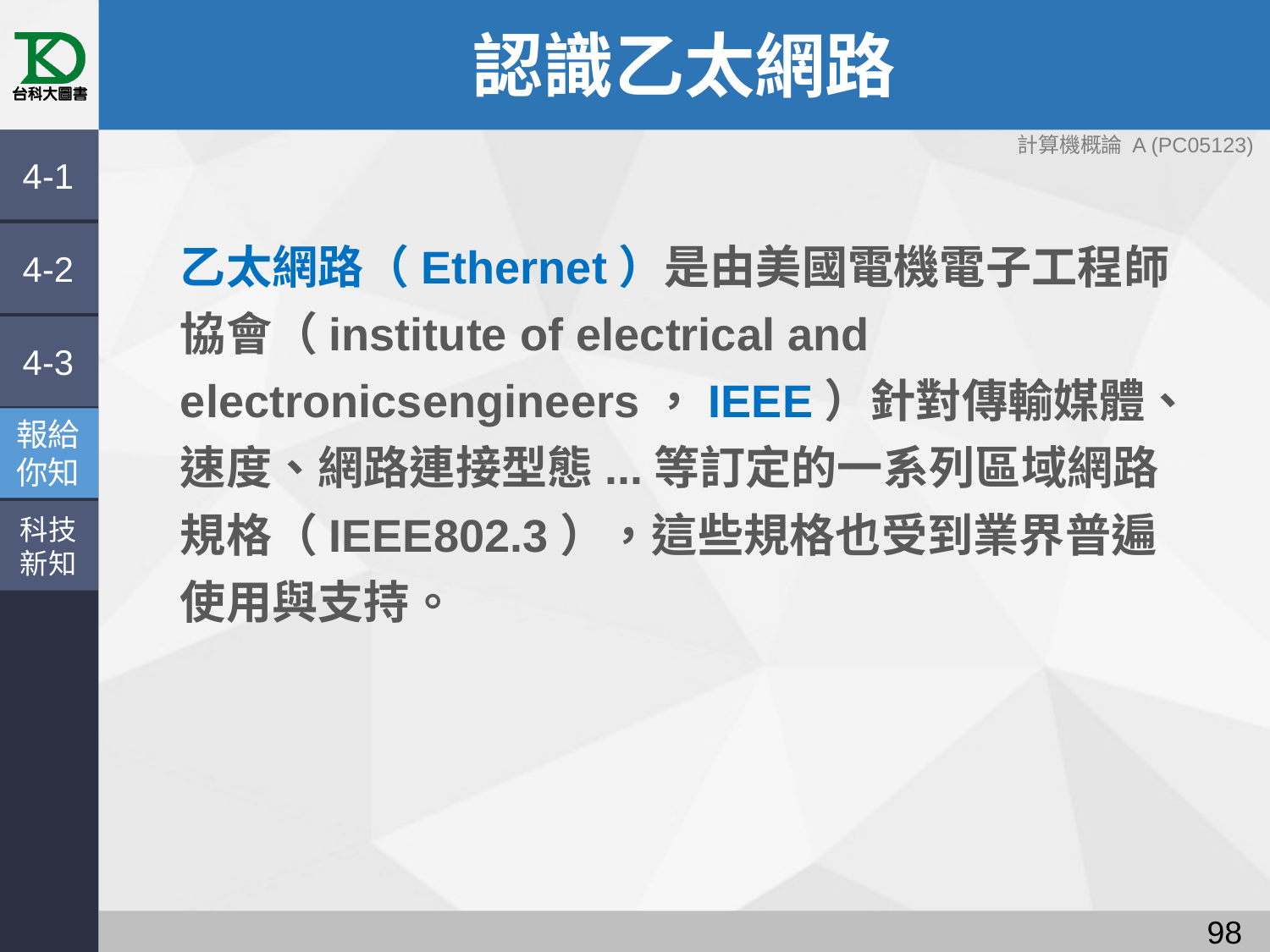

# 認識乙太網路
4-1
乙太網路（Ethernet）是由美國電機電子工程師協會（institute of electrical and electronicsengineers，IEEE）針對傳輸媒體、速度、網路連接型態...等訂定的一系列區域網路規格（IEEE802.3），這些規格也受到業界普遍使用與支持。
4-2
4-3
報給
你知
科技
新知
98